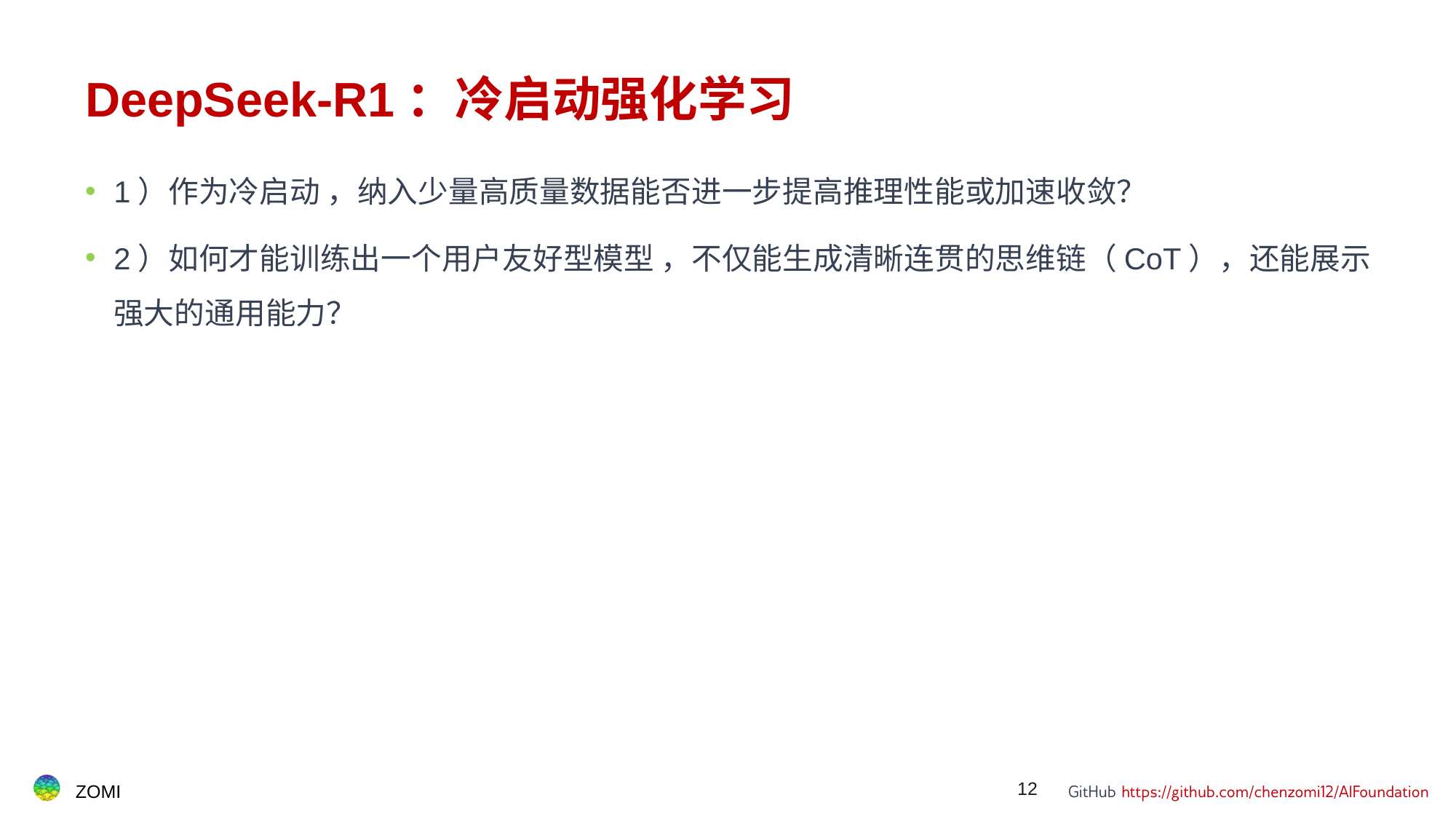

# DeepSeek-R1：冷启动强化学习
1）作为冷启动 ，纳入少量高质量数据能否进一步提高推理性能或加速收敛？
2）如何才能训练出一个用户友好型模型 ，不仅能生成清晰连贯的思维链（CoT），还能展示强大的通用能力？